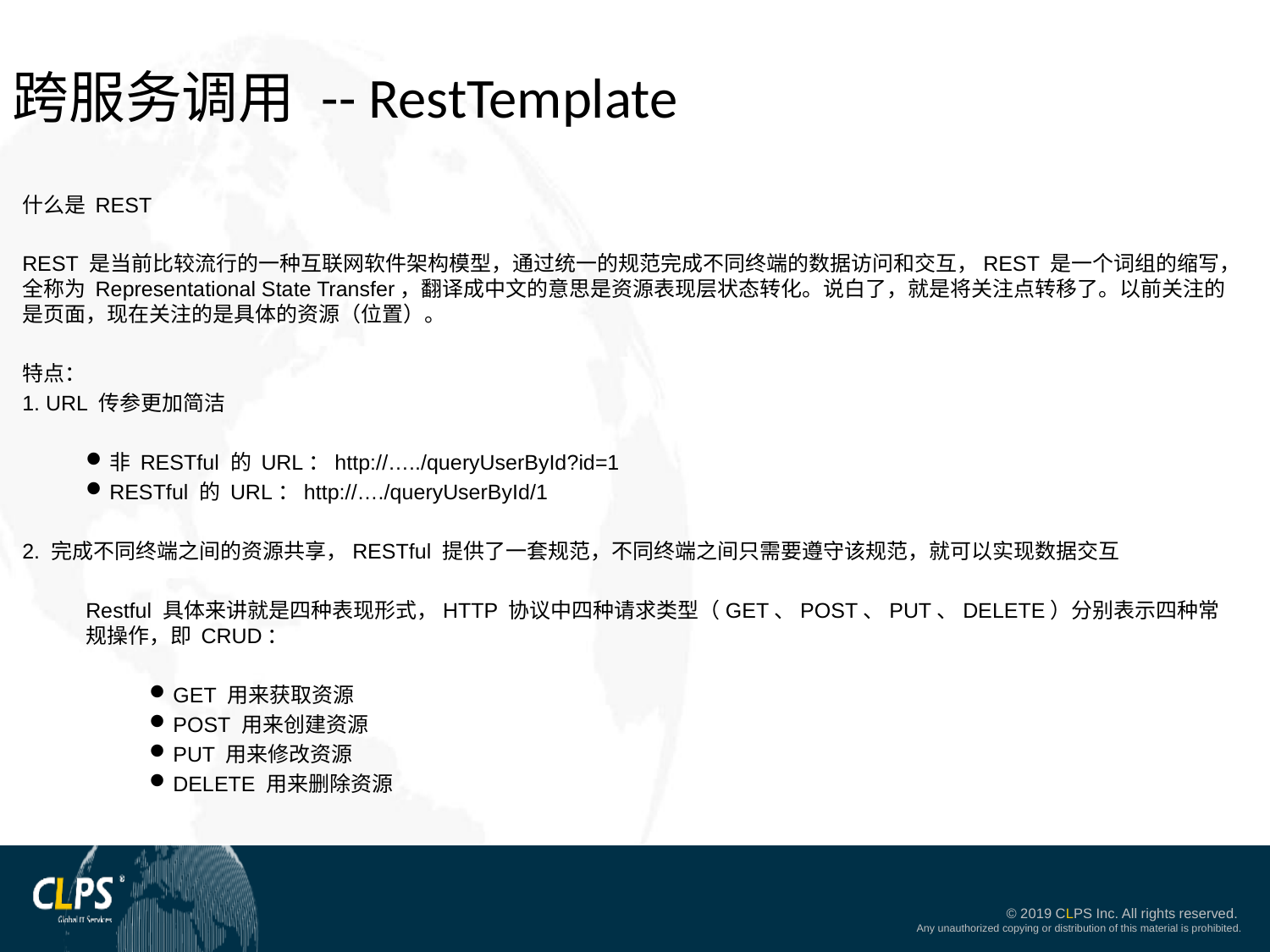

跨服务调用 -- RestTemplate

什么是 REST

REST 是当前比较流行的一种互联网软件架构模型，通过统一的规范完成不同终端的数据访问和交互，REST 是一个词组的缩写，全称为 Representational State Transfer，翻译成中文的意思是资源表现层状态转化。说白了，就是将关注点转移了。以前关注的是页面，现在关注的是具体的资源（位置）。

特点：
1. URL 传参更加简洁

非 RESTful 的 URL：http://…../queryUserById?id=1
RESTful 的 URL：http://…./queryUserById/1

2. 完成不同终端之间的资源共享，RESTful 提供了一套规范，不同终端之间只需要遵守该规范，就可以实现数据交互

Restful 具体来讲就是四种表现形式，HTTP 协议中四种请求类型（GET、POST、PUT、DELETE）分别表示四种常规操作，即 CRUD：

GET 用来获取资源
POST 用来创建资源
PUT 用来修改资源
DELETE 用来删除资源
21